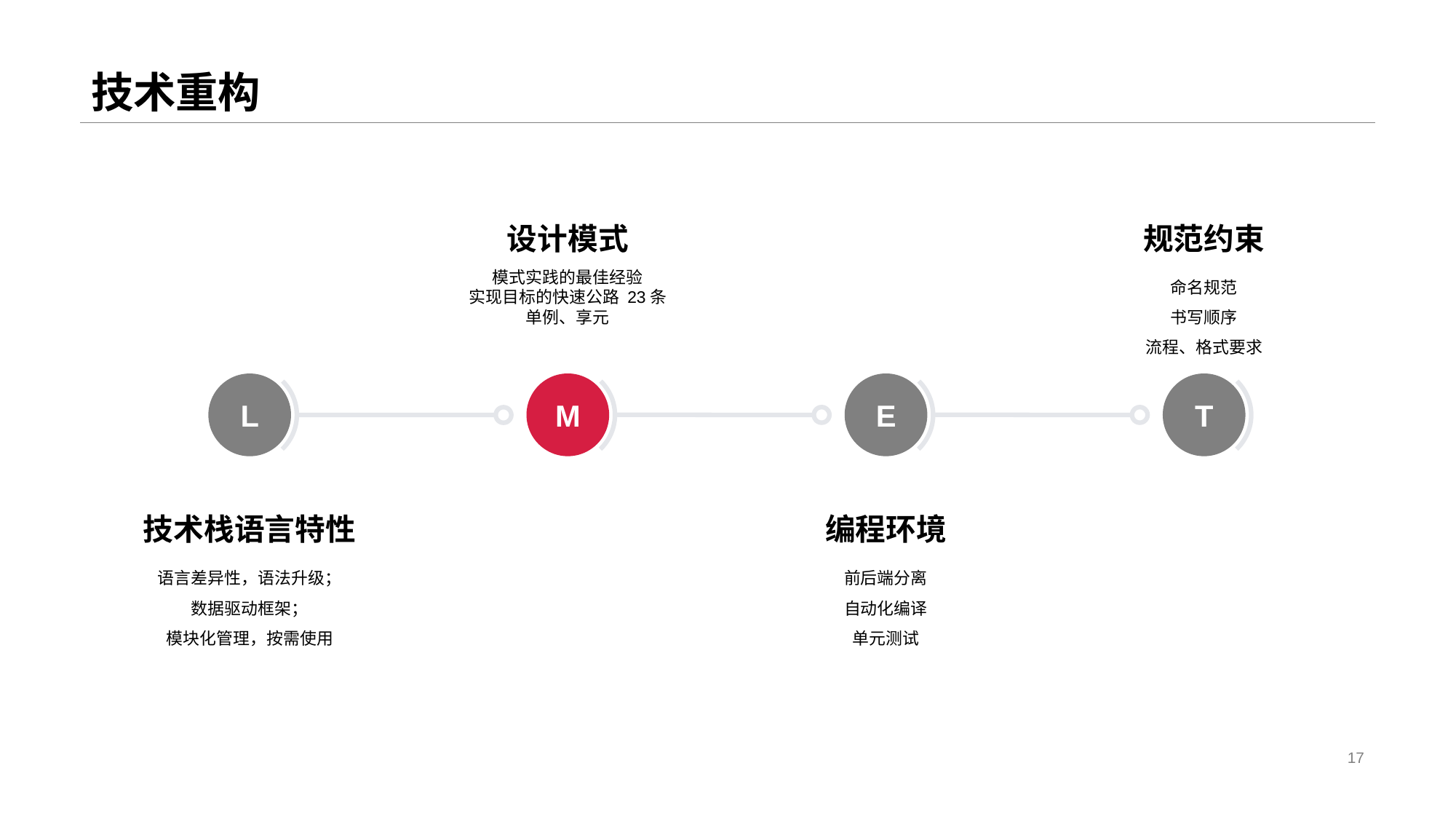

# 技术重构
设计模式
模式实践的最佳经验
实现目标的快速公路 23条
单例、享元
规范约束
命名规范
书写顺序
流程、格式要求

T
E
M
L

技术栈语言特性
语言差异性，语法升级；
数据驱动框架；
模块化管理，按需使用
编程环境
前后端分离
自动化编译
单元测试
17